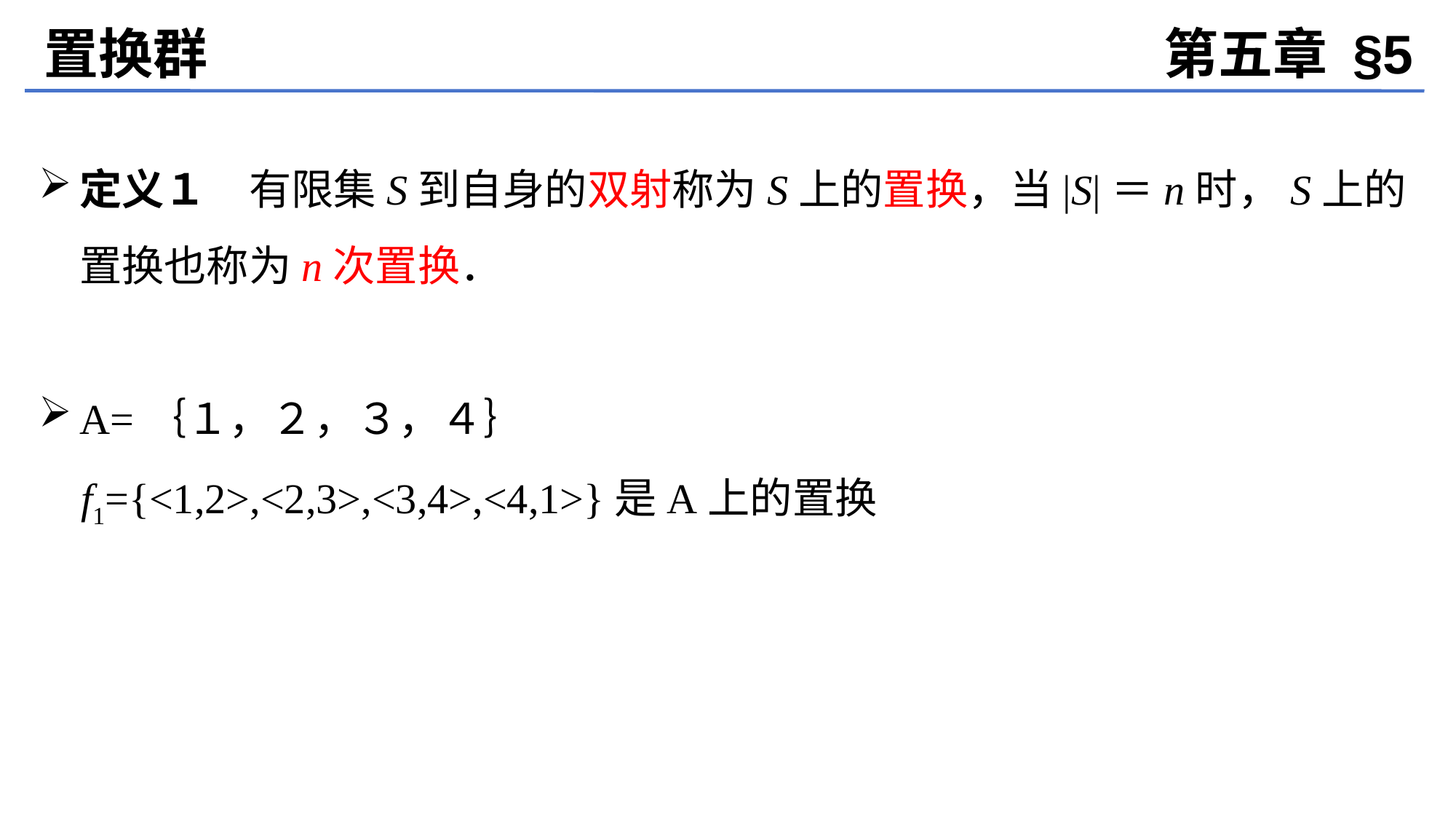

置换群
第五章 §5
定义１　有限集S到自身的双射称为S上的置换，当|S|＝n时，S上的置换也称为n次置换．

A=｛１，２，３，４｝
    f1={<1,2>,<2,3>,<3,4>,<4,1>}是A上的置换